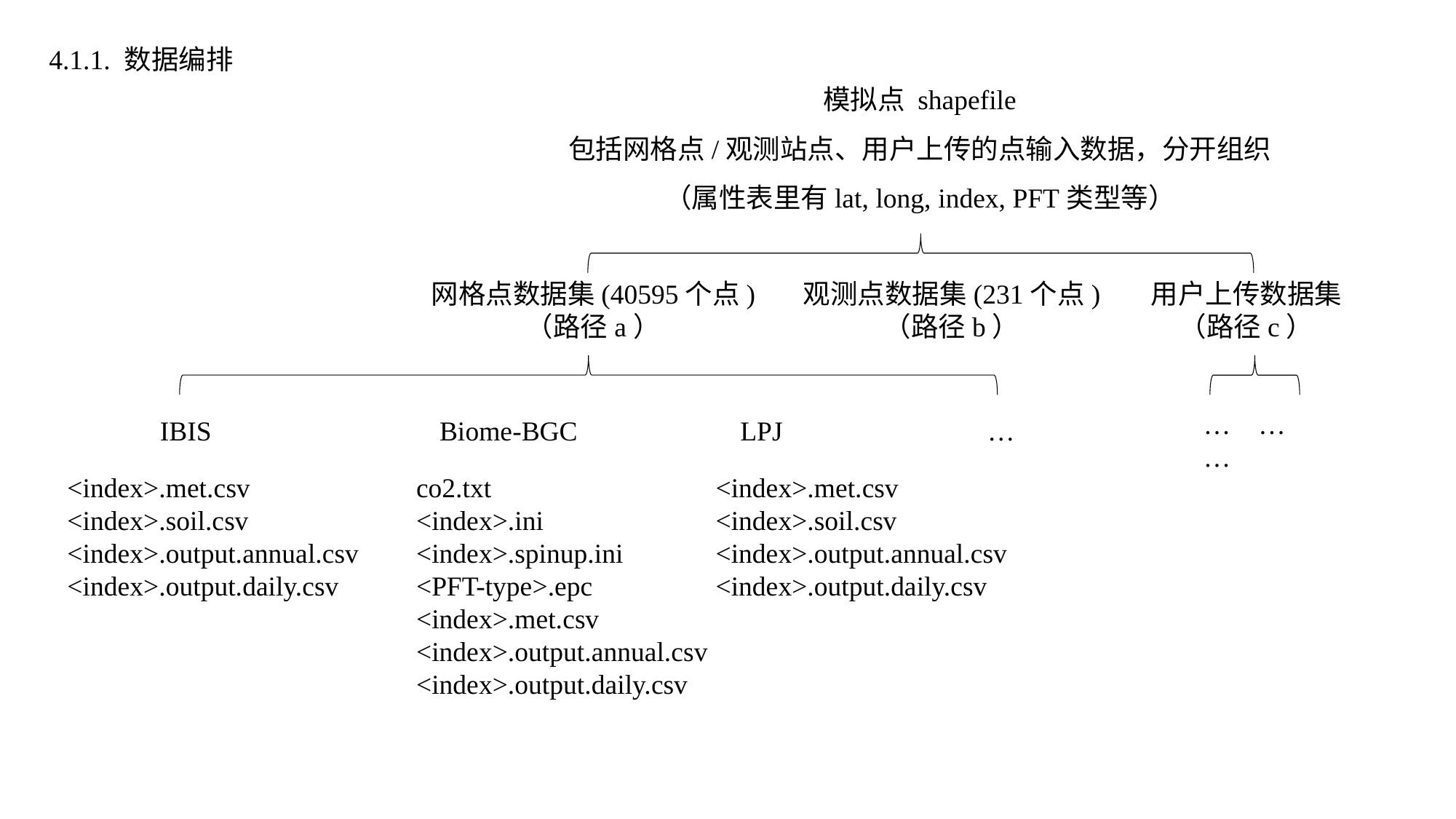

4.1.1. 数据编排

模拟点 shapefile
包括网格点/观测站点、用户上传的点输入数据，分开组织
（属性表里有lat, long, index, PFT类型等）
用户上传数据集
（路径c）

…    …    …
网格点数据集(40595个点)
（路径a）
观测点数据集(231个点)
（路径b）
IBIS
Biome-BGC
LPJ
…
<index>.met.csv
<index>.soil.csv
<index>.output.annual.csv
<index>.output.daily.csv
co2.txt
<index>.ini
<index>.spinup.ini
<PFT-type>.epc
<index>.met.csv
<index>.output.annual.csv
<index>.output.daily.csv
<index>.met.csv
<index>.soil.csv
<index>.output.annual.csv
<index>.output.daily.csv